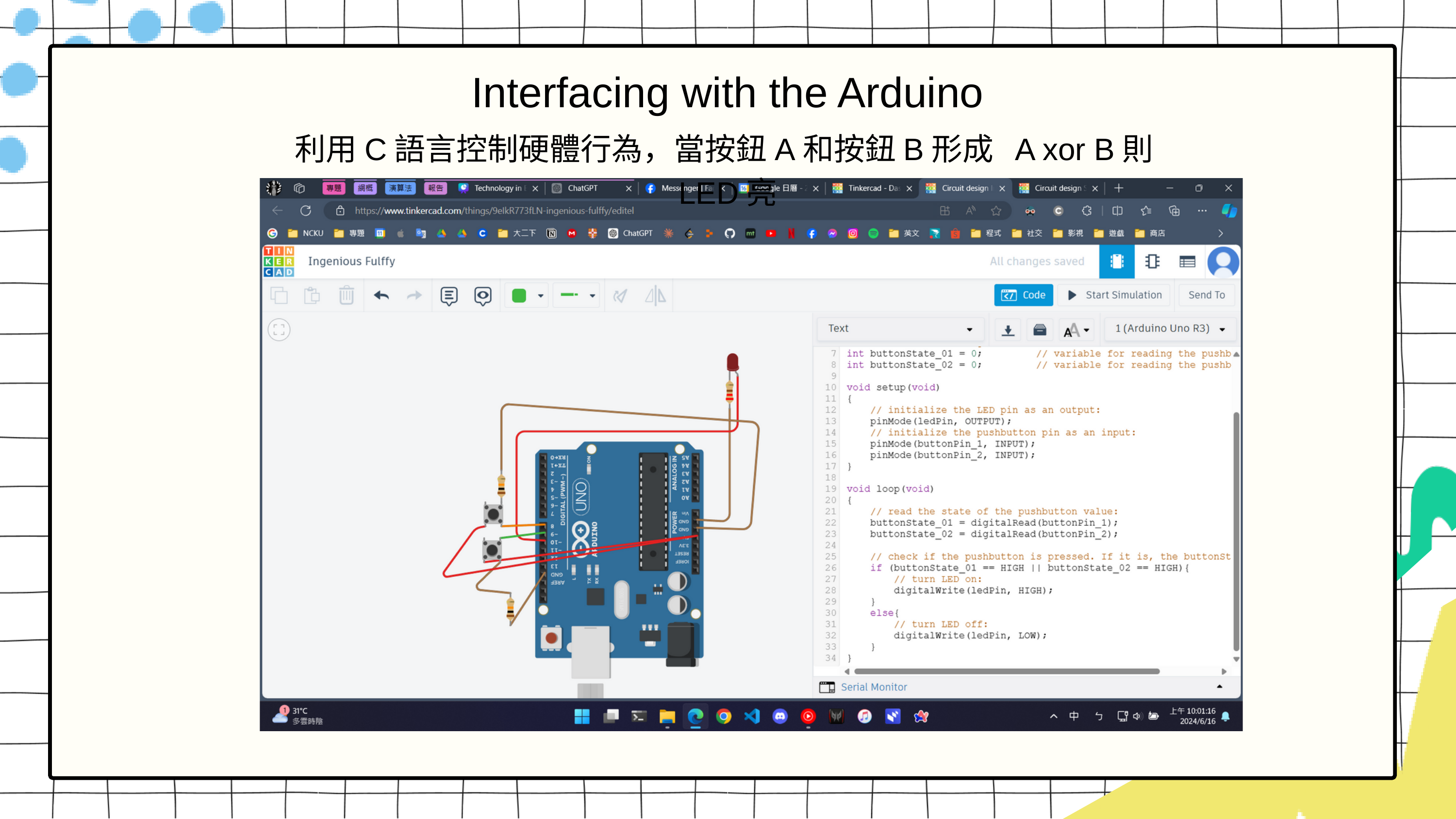

Interfacing with the Arduino

利用C語言控制硬體行為，當按鈕A和按鈕B形成  A xor B則LED亮